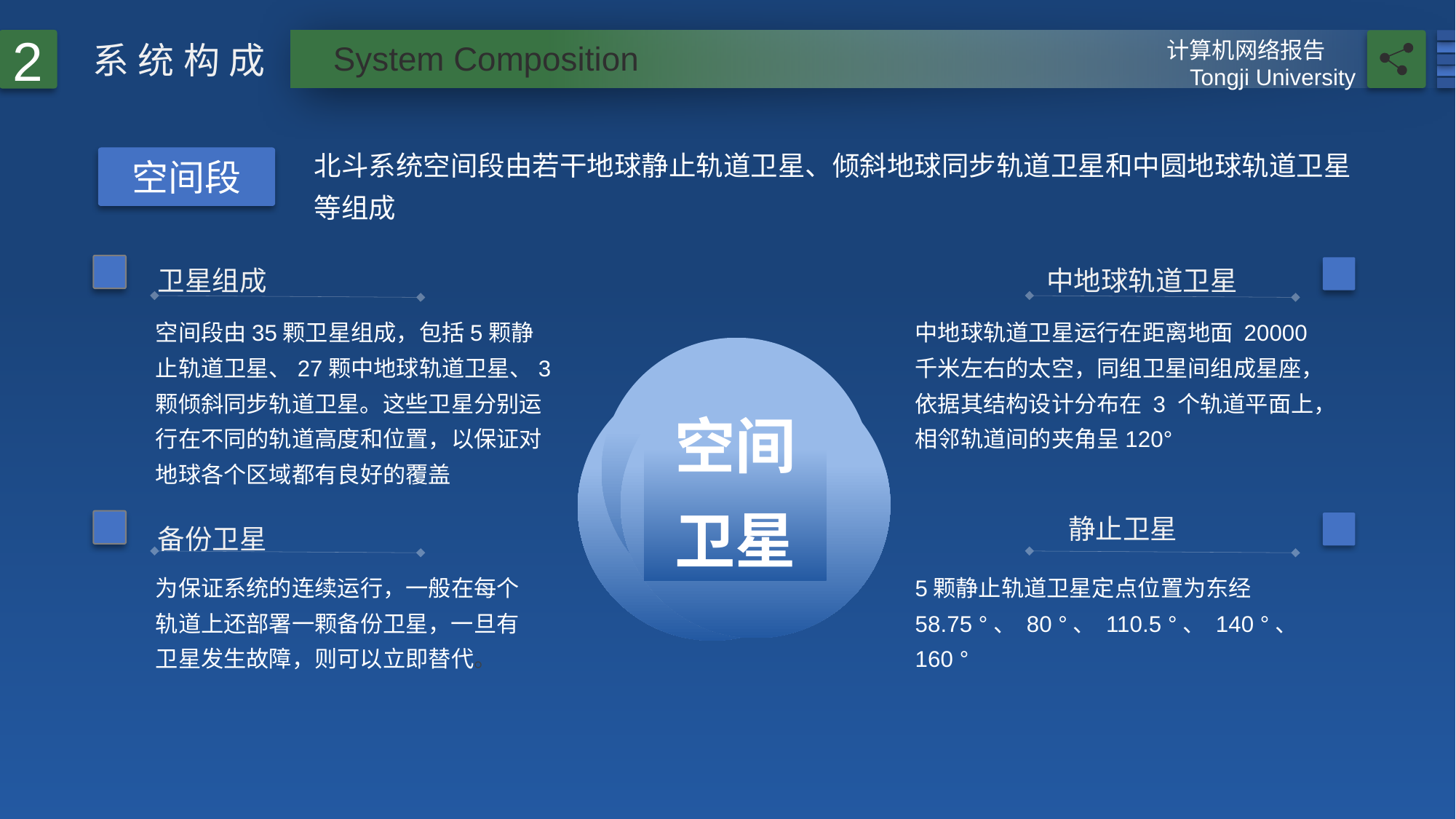

2

计算机网络报告
Tongji University

系统构成
System Composition
北斗系统空间段由若干地球静止轨道卫星、倾斜地球同步轨道卫星和中圆地球轨道卫星等组成
空间段
中地球轨道卫星
卫星组成

空间段由35颗卫星组成，包括5颗静止轨道卫星、27颗中地球轨道卫星、3颗倾斜同步轨道卫星。这些卫星分别运行在不同的轨道高度和位置，以保证对地球各个区域都有良好的覆盖
中地球轨道卫星运行在距离地面 20000 千米左右的太空，同组卫星间组成星座，依据其结构设计分布在 3 个轨道平面上，相邻轨道间的夹角呈120°

空间卫星
静止卫星
备份卫星

为保证系统的连续运行，一般在每个
轨道上还部署一颗备份卫星，一旦有
卫星发生故障，则可以立即替代。
5颗静止轨道卫星定点位置为东经
58.75 °、 80 °、 110.5 °、 140 °、 160 °